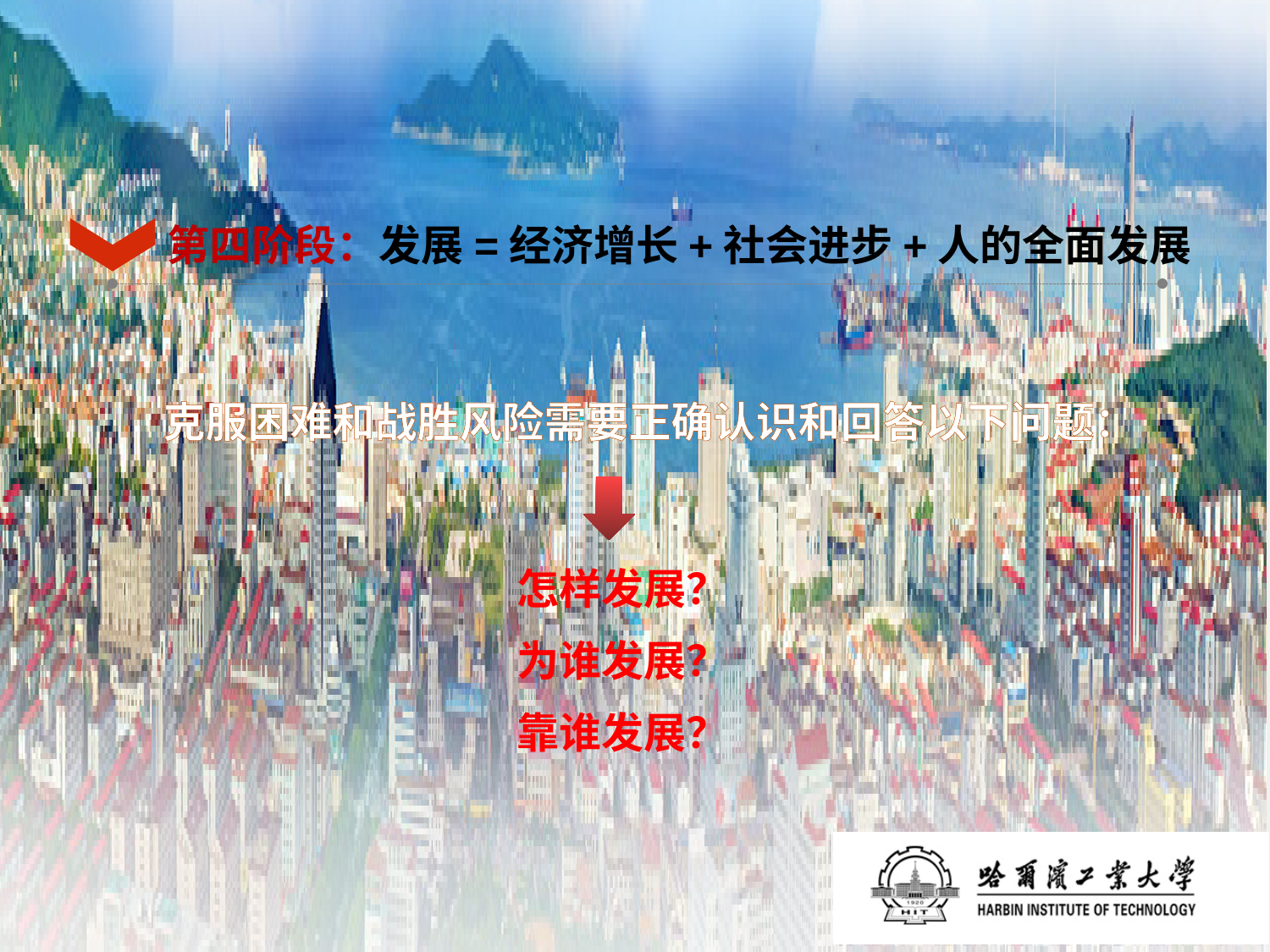

第四阶段：发展=经济增长+社会进步+人的全面发展

克服困难和战胜风险需要正确认识和回答以下问题：

怎样发展？
为谁发展？
靠谁发展？